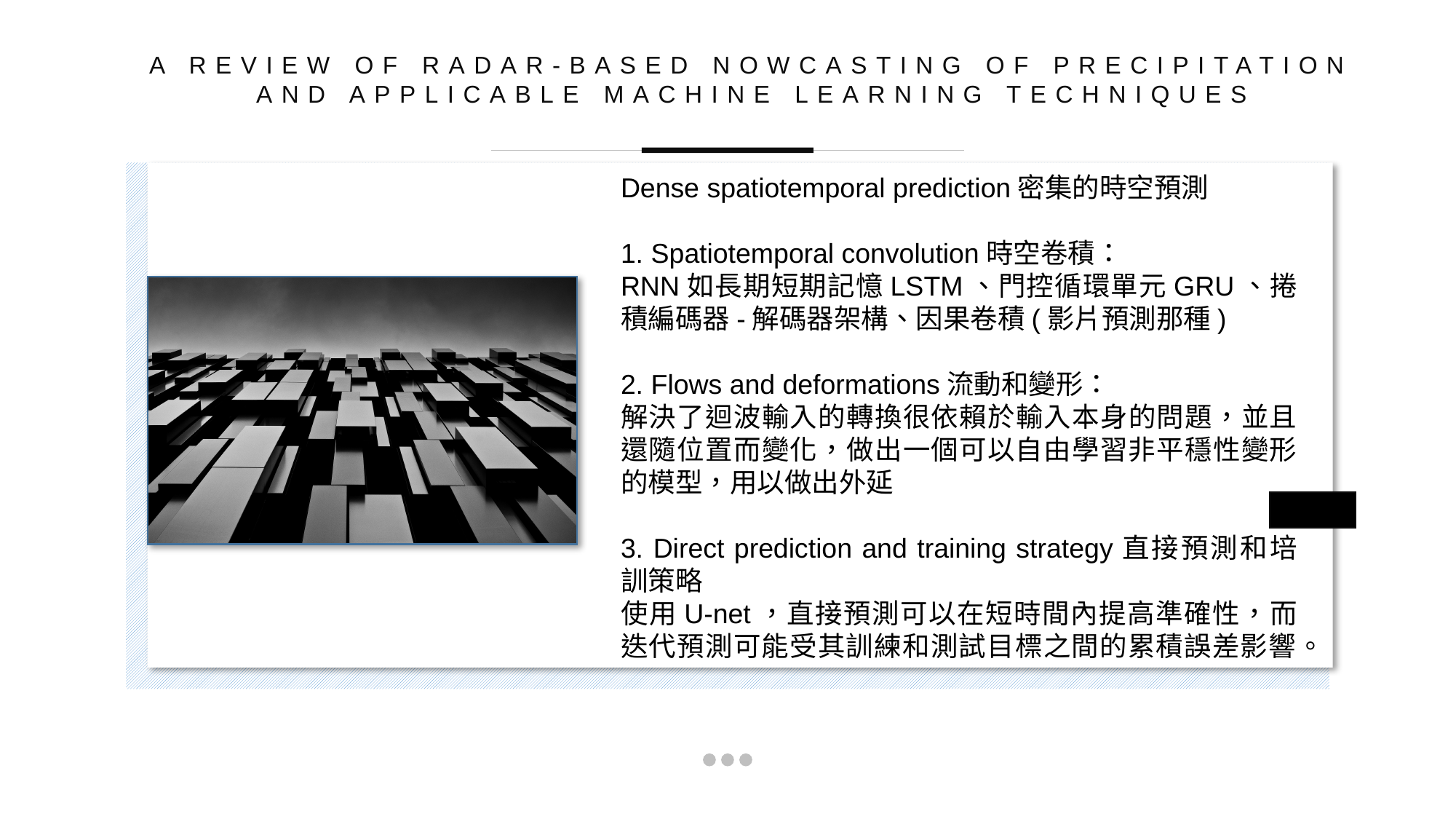

A REVIEW OF RADAR-BASED NOWCASTING OF PRECIPITATION AND APPLICABLE MACHINE LEARNING TECHNIQUES

Dense spatiotemporal prediction密集的時空預測

1. Spatiotemporal convolution時空卷積：
RNN如長期短期記憶LSTM、門控循環單元GRU、捲積編碼器-解碼器架構、因果卷積(影片預測那種)

2. Flows and deformations流動和變形：
解決了迴波輸入的轉換很依賴於輸入本身的問題，並且還隨位置而變化，做出一個可以自由學習非平穩性變形的模型，用以做出外延

3. Direct prediction and training strategy直接預測和培訓策略
使用U-net，直接預測可以在短時間內提高準確性，而迭代預測可能受其訓練和測試目標之間的累積誤差影響。